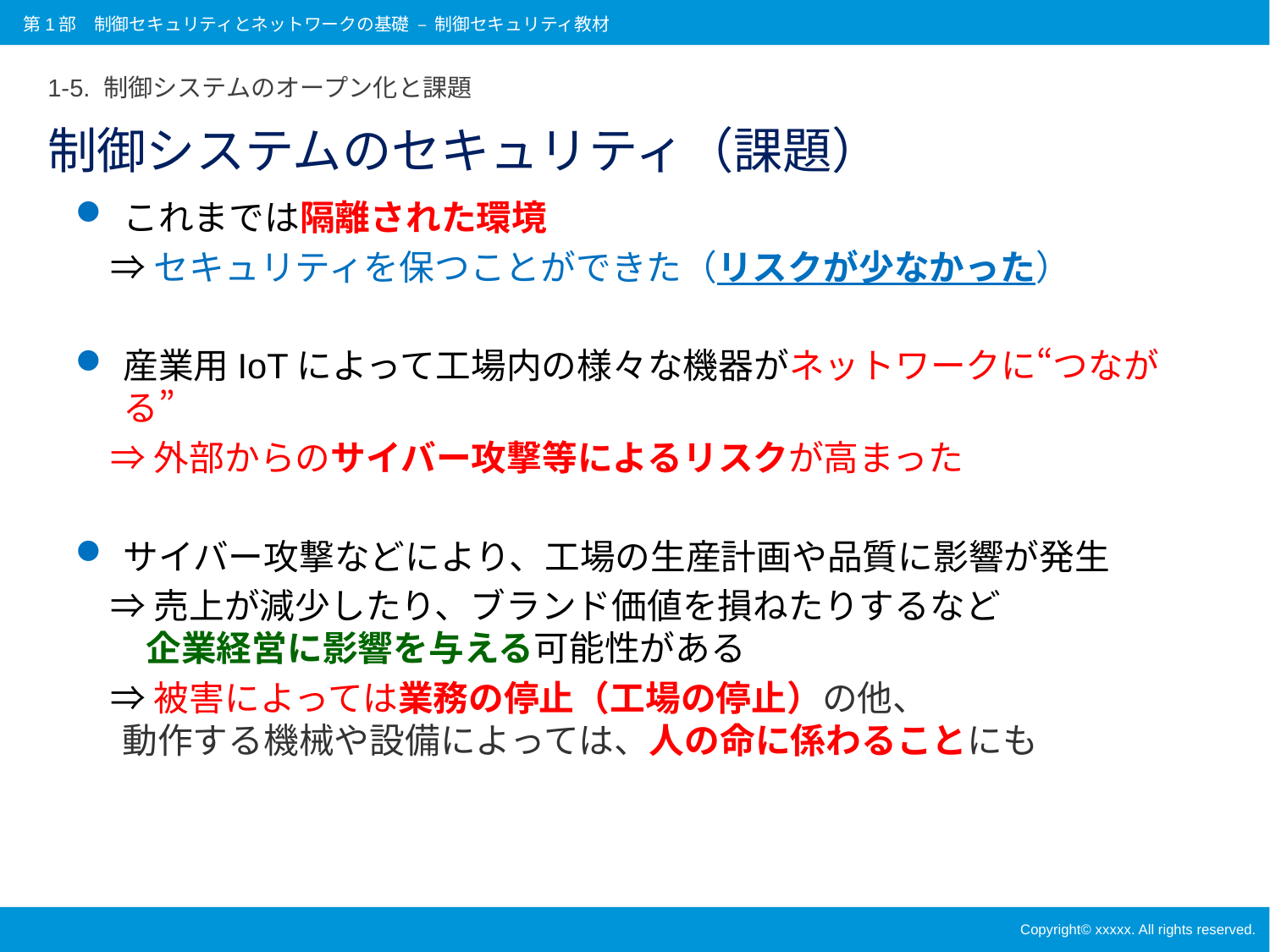

第1部　制御セキュリティとネットワークの基礎  –  制御セキュリティ教材
1-5. 制御システムのオープン化と課題
# 制御システムのセキュリティ（課題）
これまでは隔離された環境
　⇒ セキュリティを保つことができた（リスクが少なかった）

産業用IoTによって工場内の様々な機器がネットワークに“つながる”
　⇒ 外部からのサイバー攻撃等によるリスクが高まった

サイバー攻撃などにより、工場の生産計画や品質に影響が発生
　⇒ 売上が減少したり、ブランド価値を損ねたりするなど
　　企業経営に影響を与える可能性がある
　⇒ 被害によっては業務の停止（工場の停止）の他、
      動作する機械や設備によっては、人の命に係わることにも